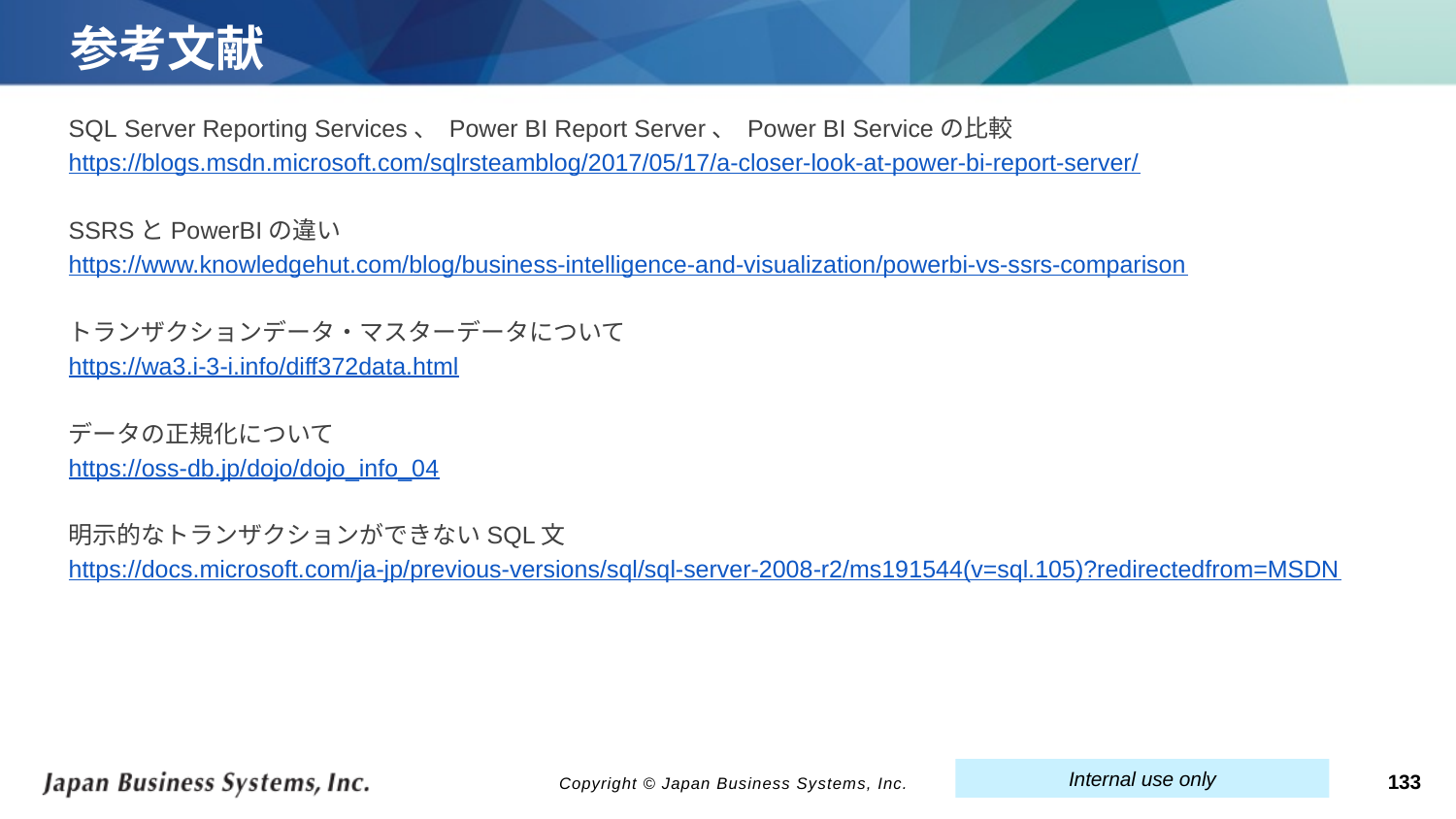

# 参考文献
SQL Server Reporting Services、 Power BI Report Server、 Power BI Serviceの比較
https://blogs.msdn.microsoft.com/sqlrsteamblog/2017/05/17/a-closer-look-at-power-bi-report-server/

SSRSとPowerBIの違い
https://www.knowledgehut.com/blog/business-intelligence-and-visualization/powerbi-vs-ssrs-comparison

トランザクションデータ・マスターデータについて
https://wa3.i-3-i.info/diff372data.html

データの正規化について
https://oss-db.jp/dojo/dojo_info_04

明示的なトランザクションができないSQL文
https://docs.microsoft.com/ja-jp/previous-versions/sql/sql-server-2008-r2/ms191544(v=sql.105)?redirectedfrom=MSDN